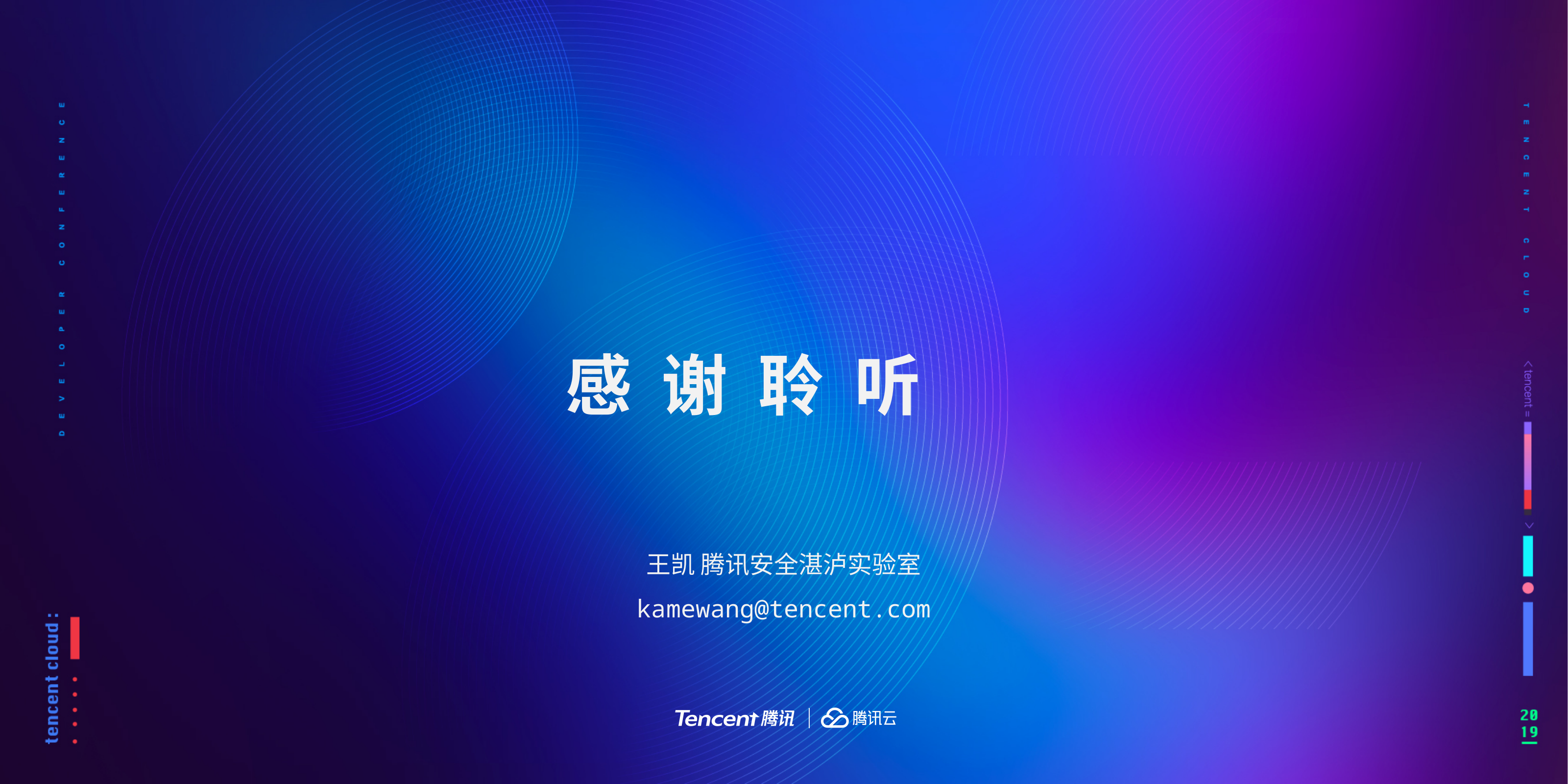

感  谢  聆  听
王凯 腾讯安全湛泸实验室
kamewang@tencent.com